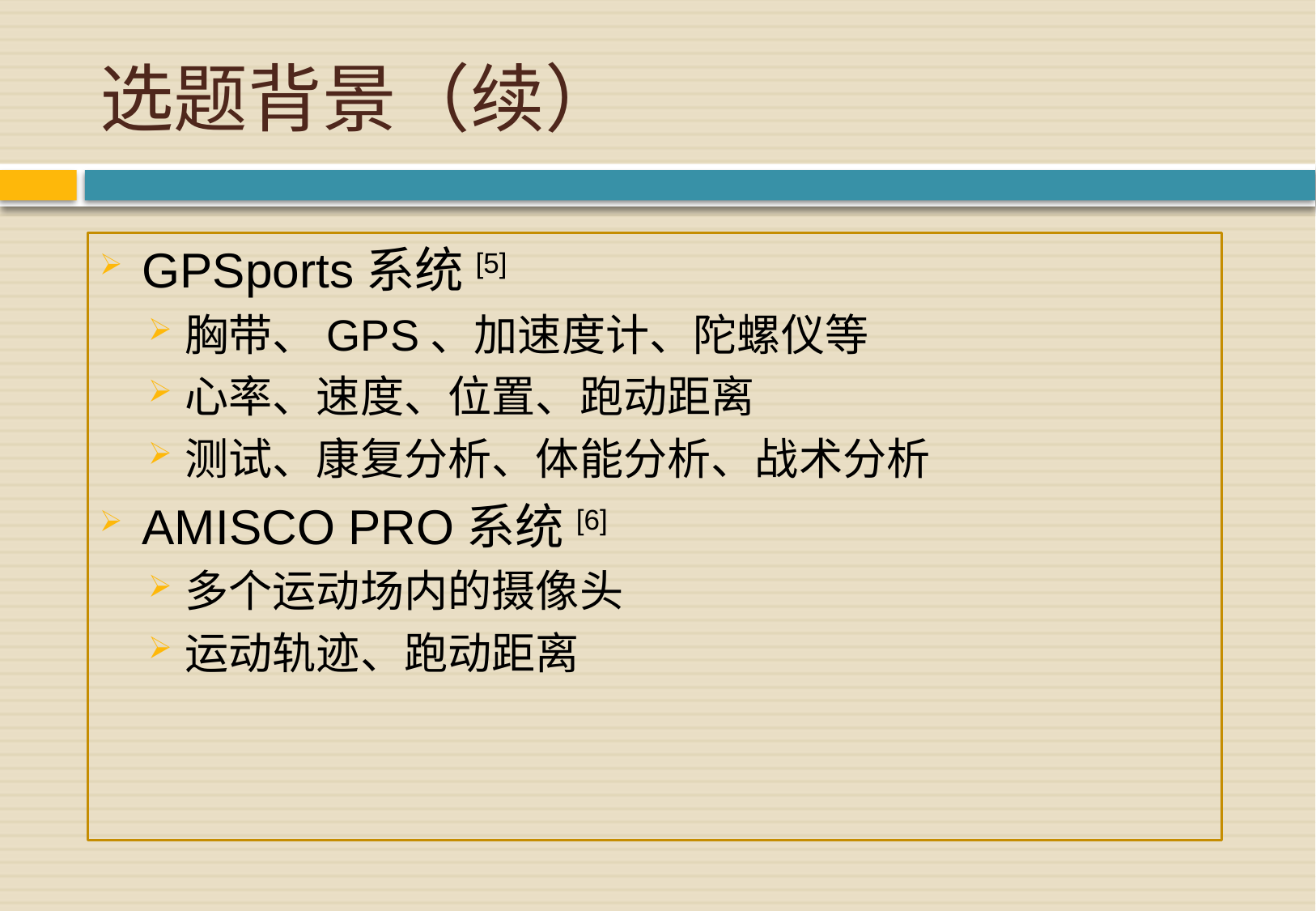

# 选题背景（续）
GPSports系统[5]
胸带、GPS、加速度计、陀螺仪等
心率、速度、位置、跑动距离
测试、康复分析、体能分析、战术分析
AMISCO PRO系统[6]
多个运动场内的摄像头
运动轨迹、跑动距离